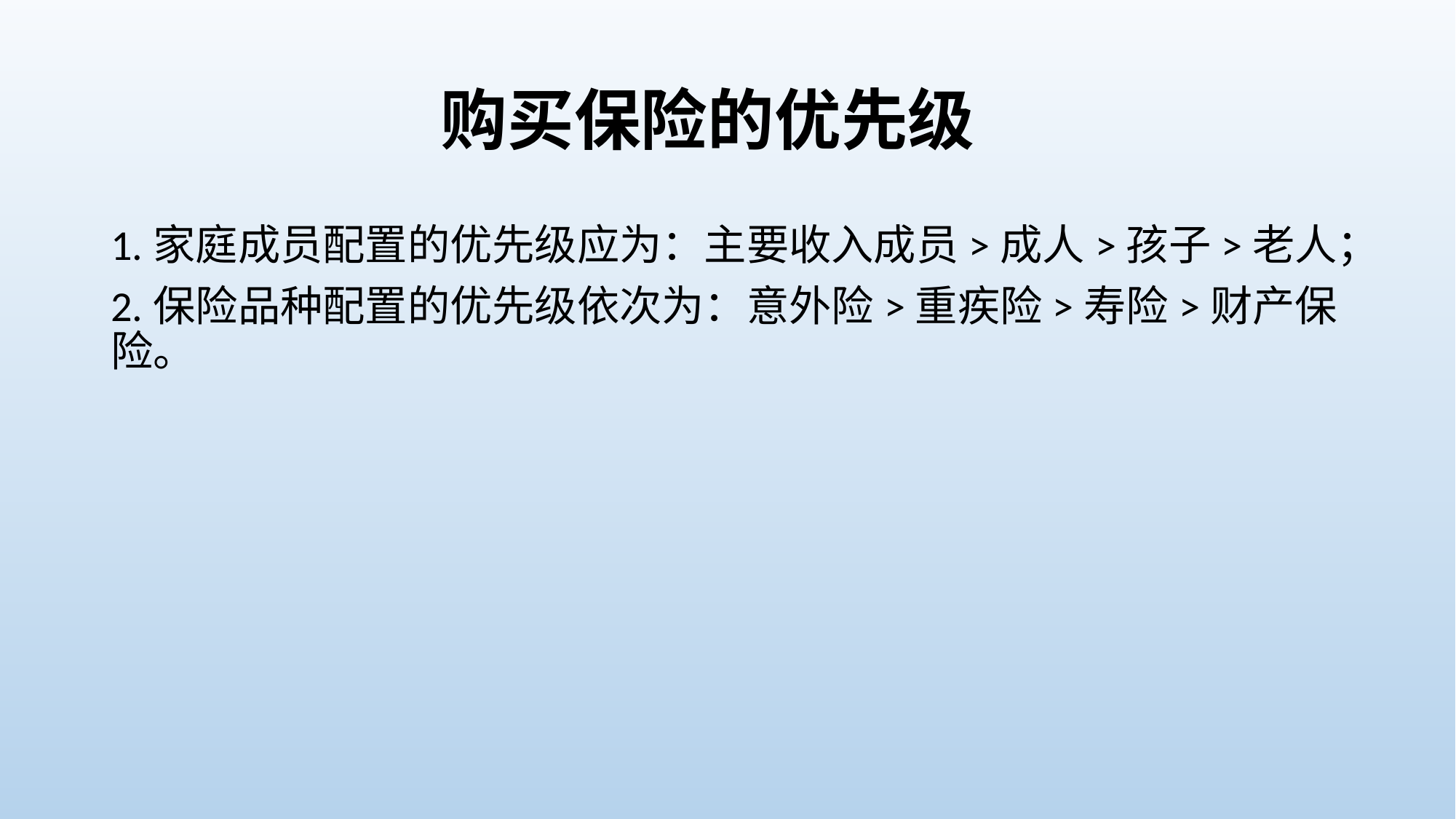

# 购买保险的优先级
1.家庭成员配置的优先级应为：主要收入成员>成人>孩子>老人；
2.保险品种配置的优先级依次为：意外险>重疾险>寿险>财产保险。